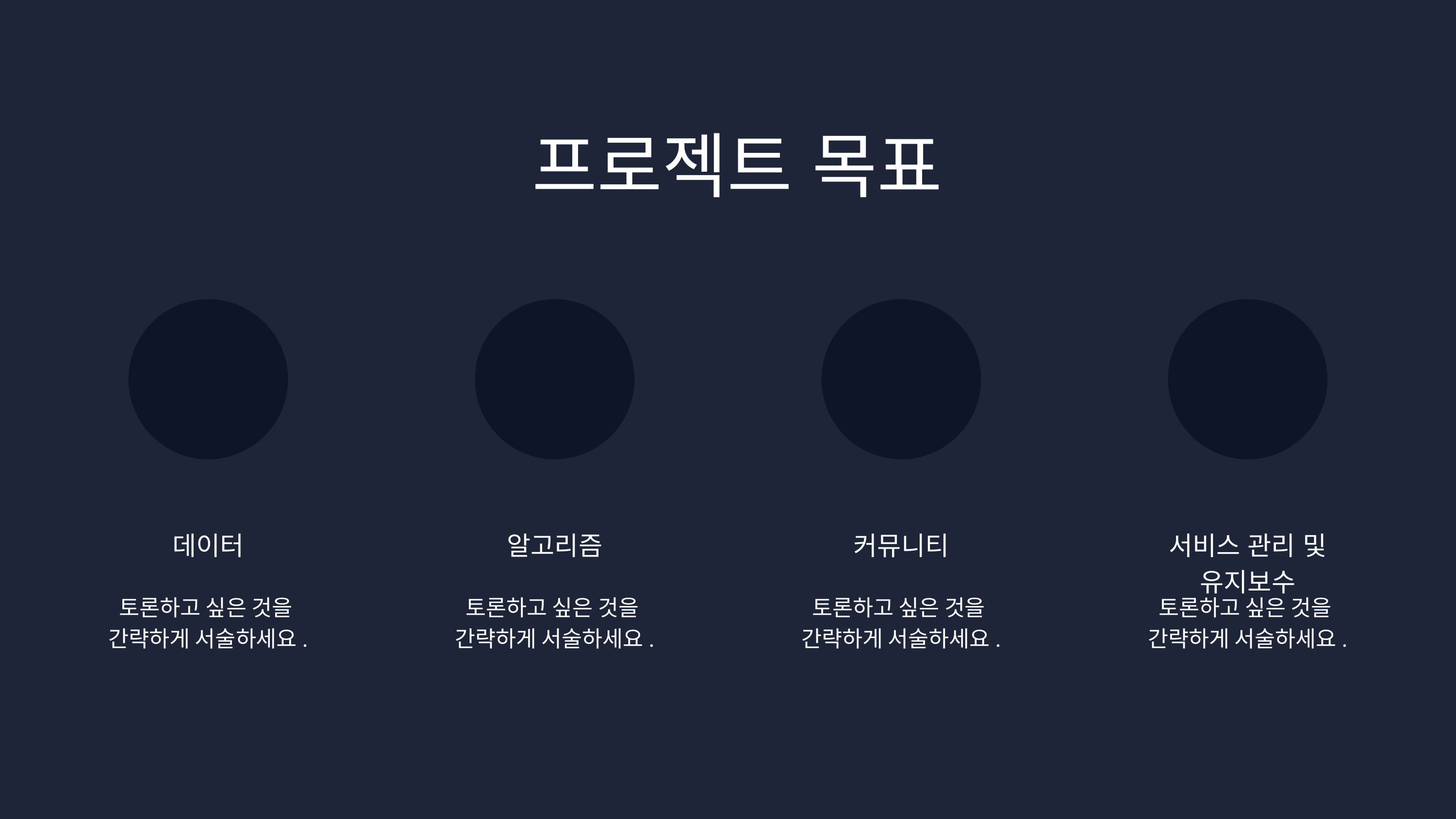

프로젝트 목표

데이터
알고리즘
커뮤니티
서비스 관리 및 유지보수
토론하고 싶은 것을
간략하게 서술하세요.
토론하고 싶은 것을
간략하게 서술하세요.
토론하고 싶은 것을
간략하게 서술하세요.
토론하고 싶은 것을
간략하게 서술하세요.